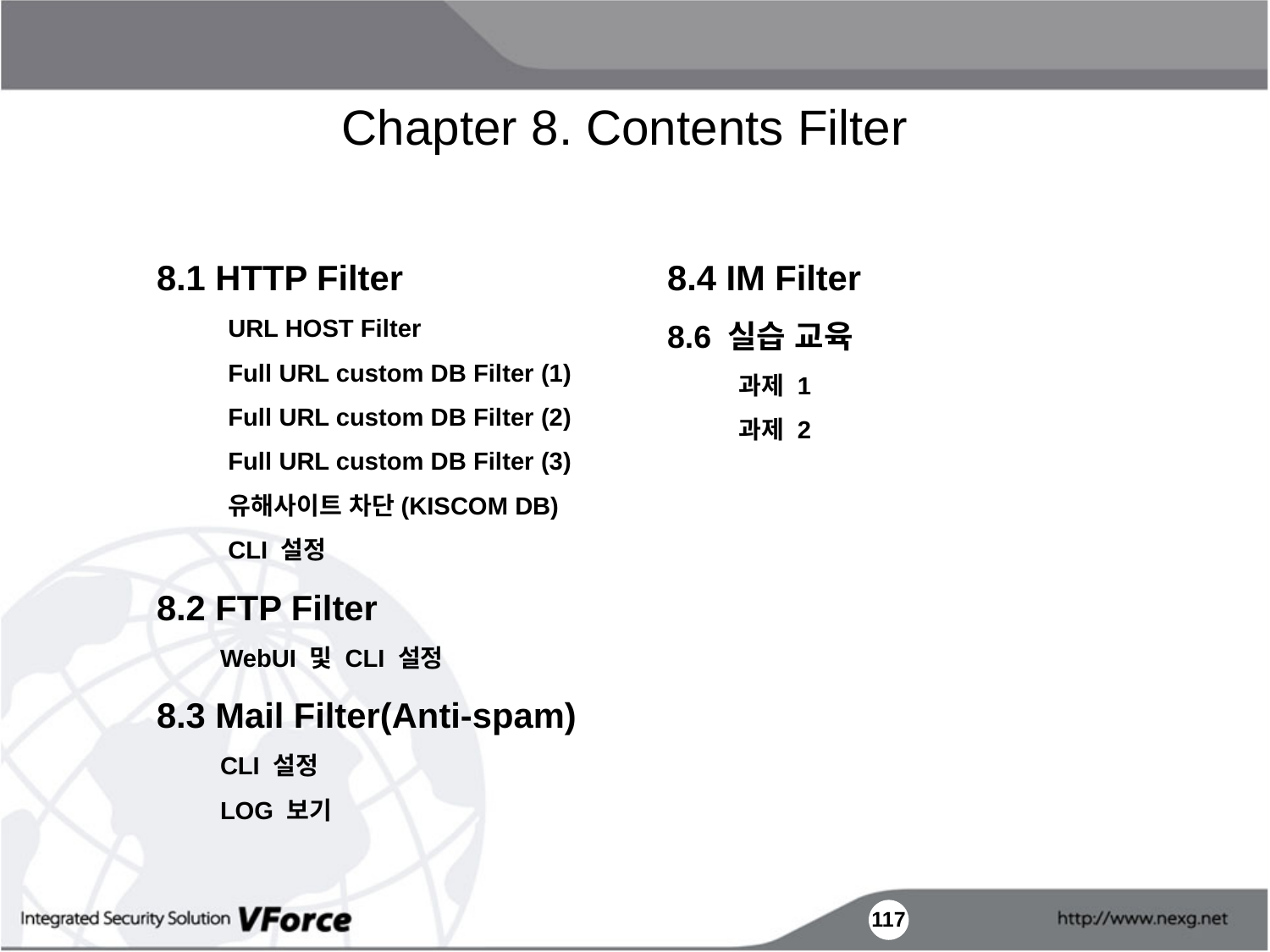

Chapter 8. Contents Filter
8.1 HTTP Filter
	URL HOST Filter
	Full URL custom DB Filter (1)
	Full URL custom DB Filter (2)
	Full URL custom DB Filter (3)
	유해사이트 차단(KISCOM DB)
	CLI 설정
8.2 FTP Filter
WebUI 및 CLI 설정
8.3 Mail Filter(Anti-spam)
CLI 설정
LOG 보기
8.4 IM Filter
8.6 실습 교육
	과제 1
	과제 2